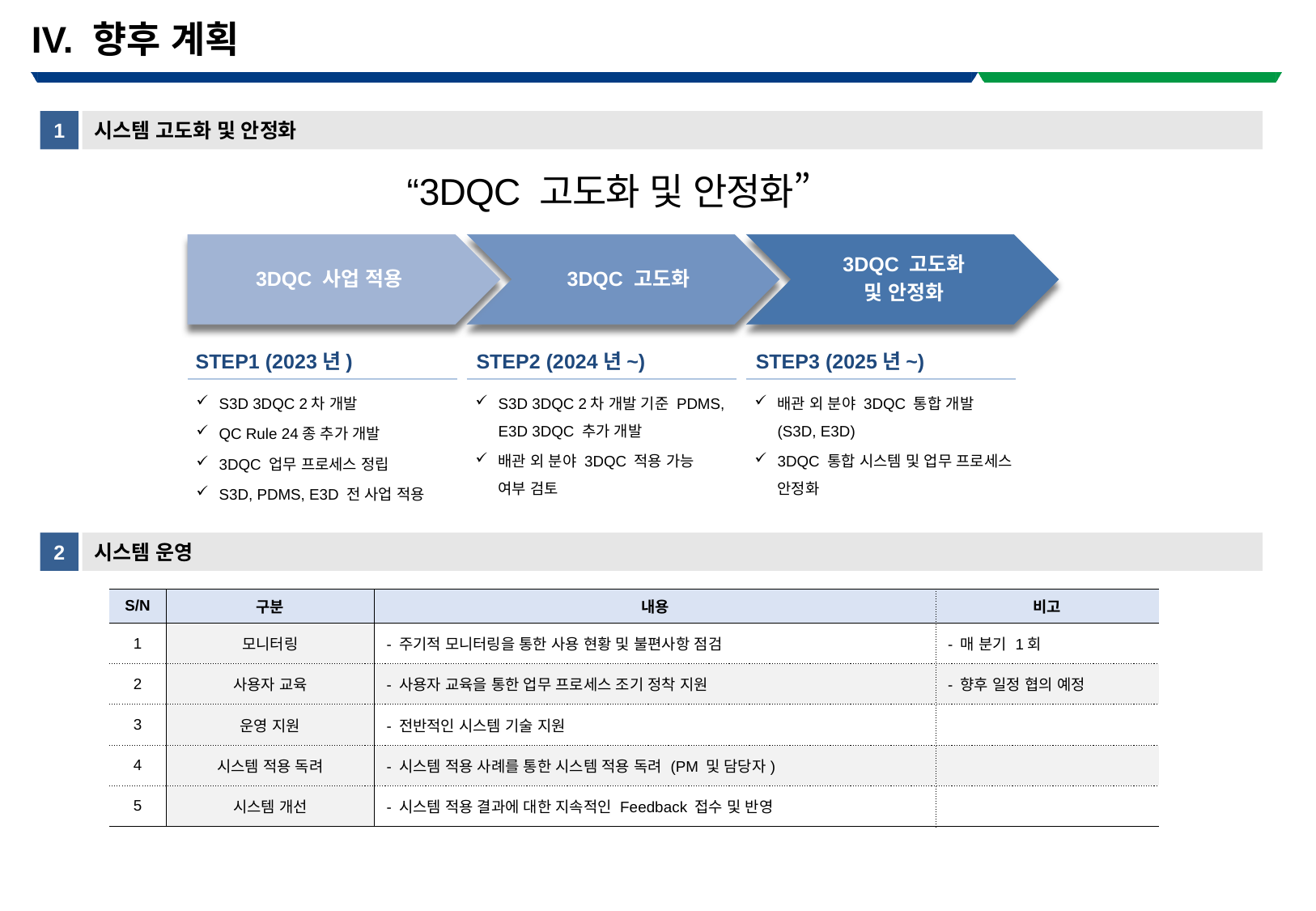

# IV. 향후 계획
1
시스템 고도화 및 안정화
“3DQC 고도화 및 안정화”

3DQC 사업 적용

3DQC 고도화

3DQC 고도화
및 안정화
STEP1 (2023년)
STEP2 (2024년~)
STEP3 (2025년~)
S3D 3DQC 2차 개발
QC Rule 24종 추가 개발
3DQC 업무 프로세스 정립
S3D, PDMS, E3D 전 사업 적용
S3D 3DQC 2차 개발 기준 PDMS, E3D 3DQC 추가 개발
배관 외 분야 3DQC 적용 가능
여부 검토
배관 외 분야 3DQC 통합 개발
(S3D, E3D)
3DQC 통합 시스템 및 업무 프로세스
안정화
2
시스템 운영
| S/N | 구분 | 내용 | 비고 |
| --- | --- | --- | --- |
| 1 | 모니터링 | - 주기적 모니터링을 통한 사용 현황 및 불편사항 점검 | - 매 분기 1회 |
| 2 | 사용자 교육 | - 사용자 교육을 통한 업무 프로세스 조기 정착 지원 | - 향후 일정 협의 예정 |
| 3 | 운영 지원 | - 전반적인 시스템 기술 지원 |  |
| 4 | 시스템 적용 독려 | - 시스템 적용 사례를 통한 시스템 적용 독려 (PM 및 담당자) |  |
| 5 | 시스템 개선 | - 시스템 적용 결과에 대한 지속적인 Feedback 접수 및 반영 |  |